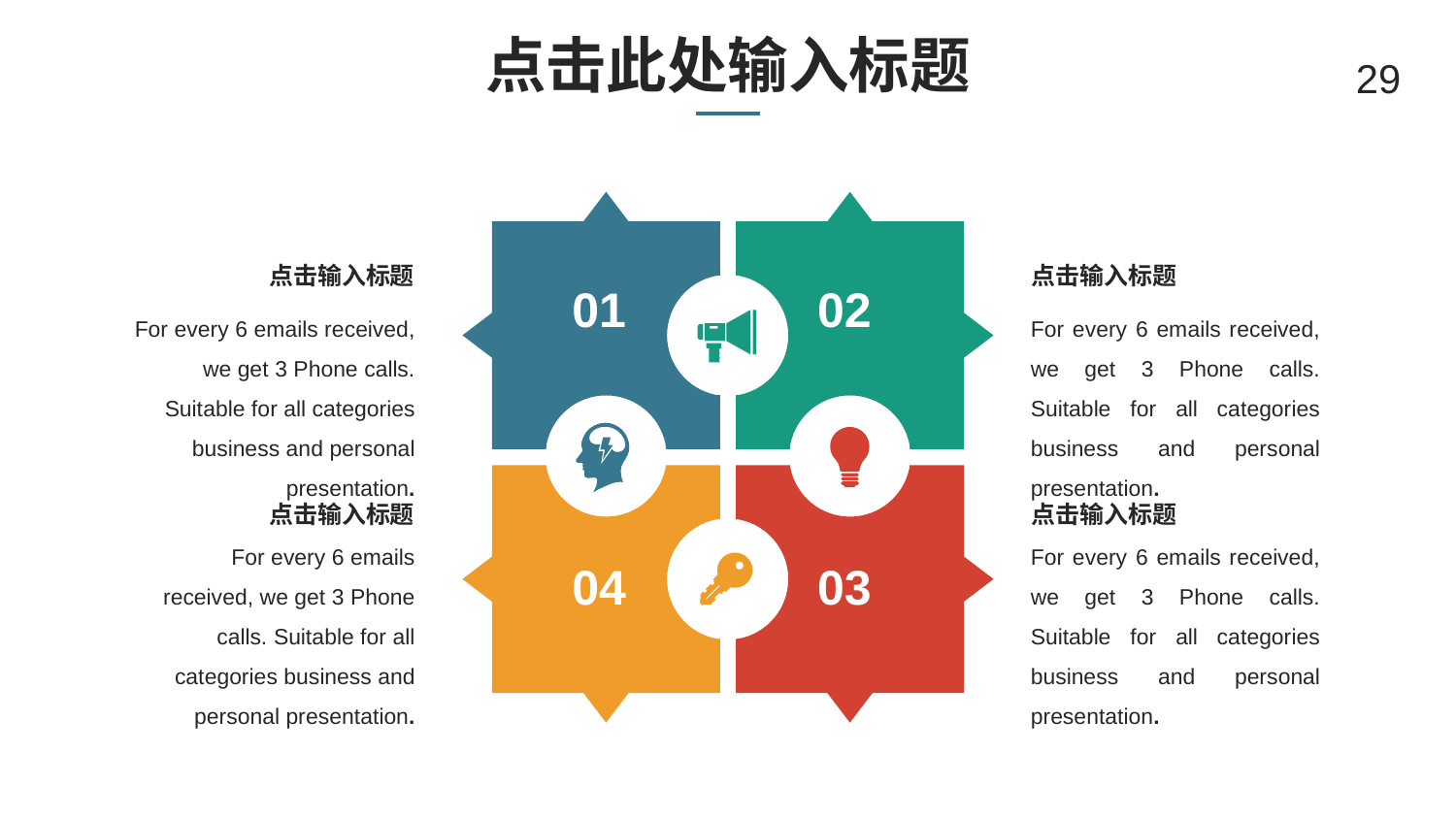

# 点击此处输入标题
29

点击输入标题
点击输入标题
01
02
For every 6 emails received, we get 3 Phone calls. Suitable for all categories business and personal presentation.
For every 6 emails received, we get 3 Phone calls. Suitable for all categories business and personal presentation.

点击输入标题
点击输入标题
For every 6 emails received, we get 3 Phone calls. Suitable for all categories business and personal presentation.
For every 6 emails received, we get 3 Phone calls. Suitable for all categories business and personal presentation.

04
03